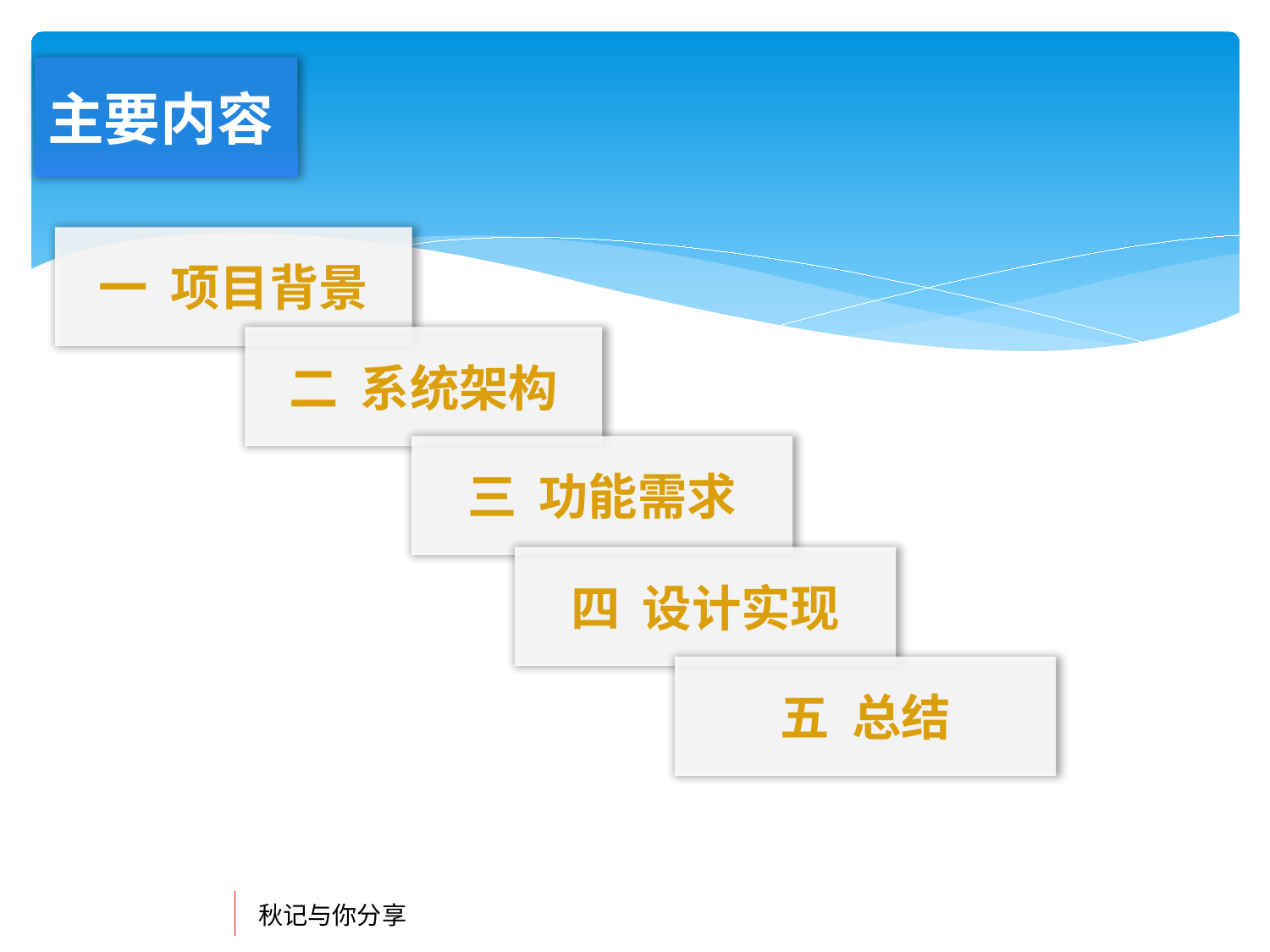

主要内容
一  项目背景
二  系统架构
三  功能需求
四  设计实现
五  总结